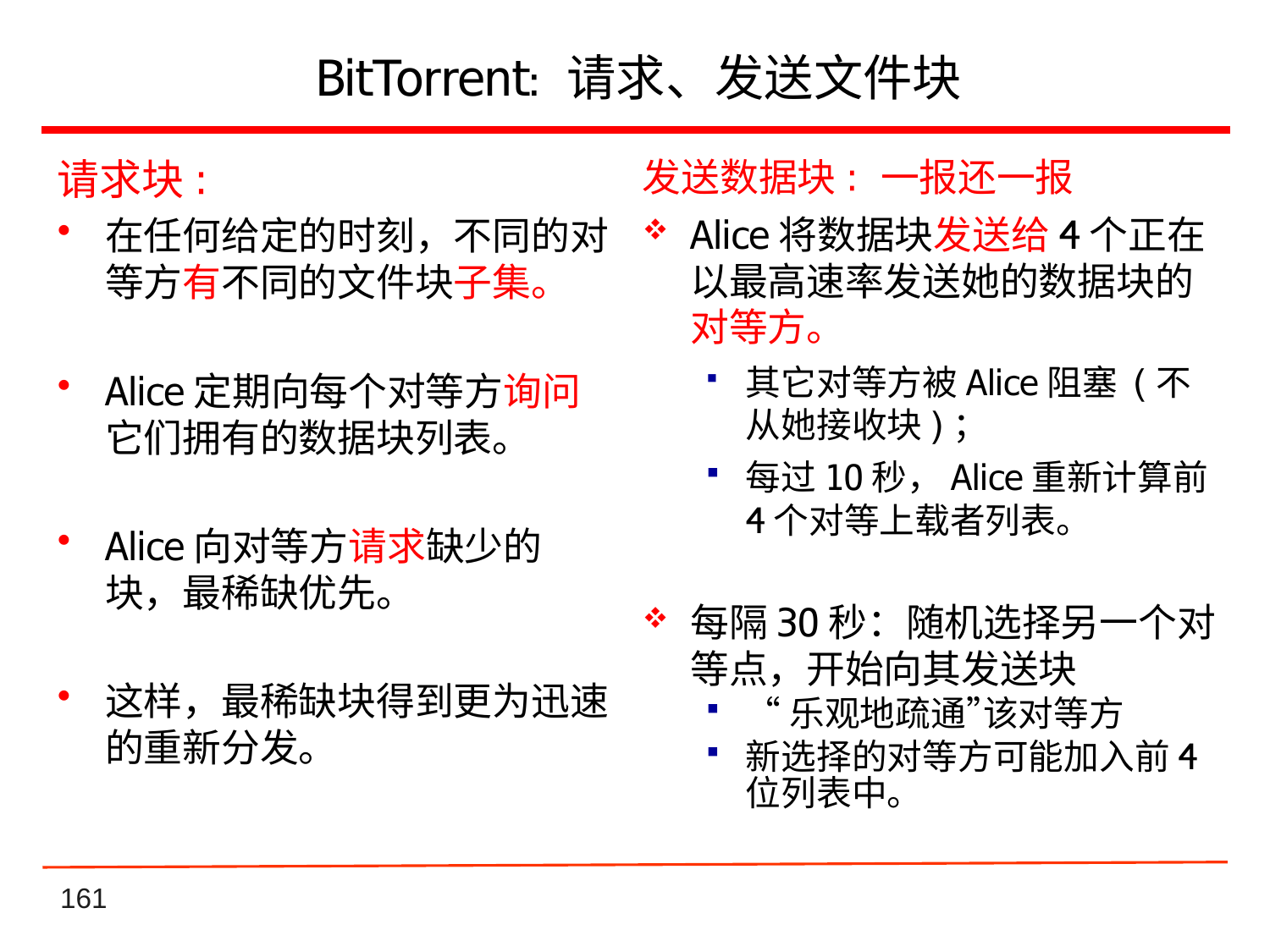

# BitTorrent: 请求、发送文件块
请求块:
在任何给定的时刻，不同的对等方有不同的文件块子集。

Alice定期向每个对等方询问它们拥有的数据块列表。

Alice向对等方请求缺少的块，最稀缺优先。

这样，最稀缺块得到更为迅速的重新分发。
发送数据块: 一报还一报
Alice将数据块发送给4个正在以最高速率发送她的数据块的对等方。
其它对等方被Alice阻塞 (不从她接收块)；
每过10秒，Alice重新计算前4个对等上载者列表。

每隔30秒：随机选择另一个对等点，开始向其发送块
“乐观地疏通”该对等方
新选择的对等方可能加入前4位列表中。